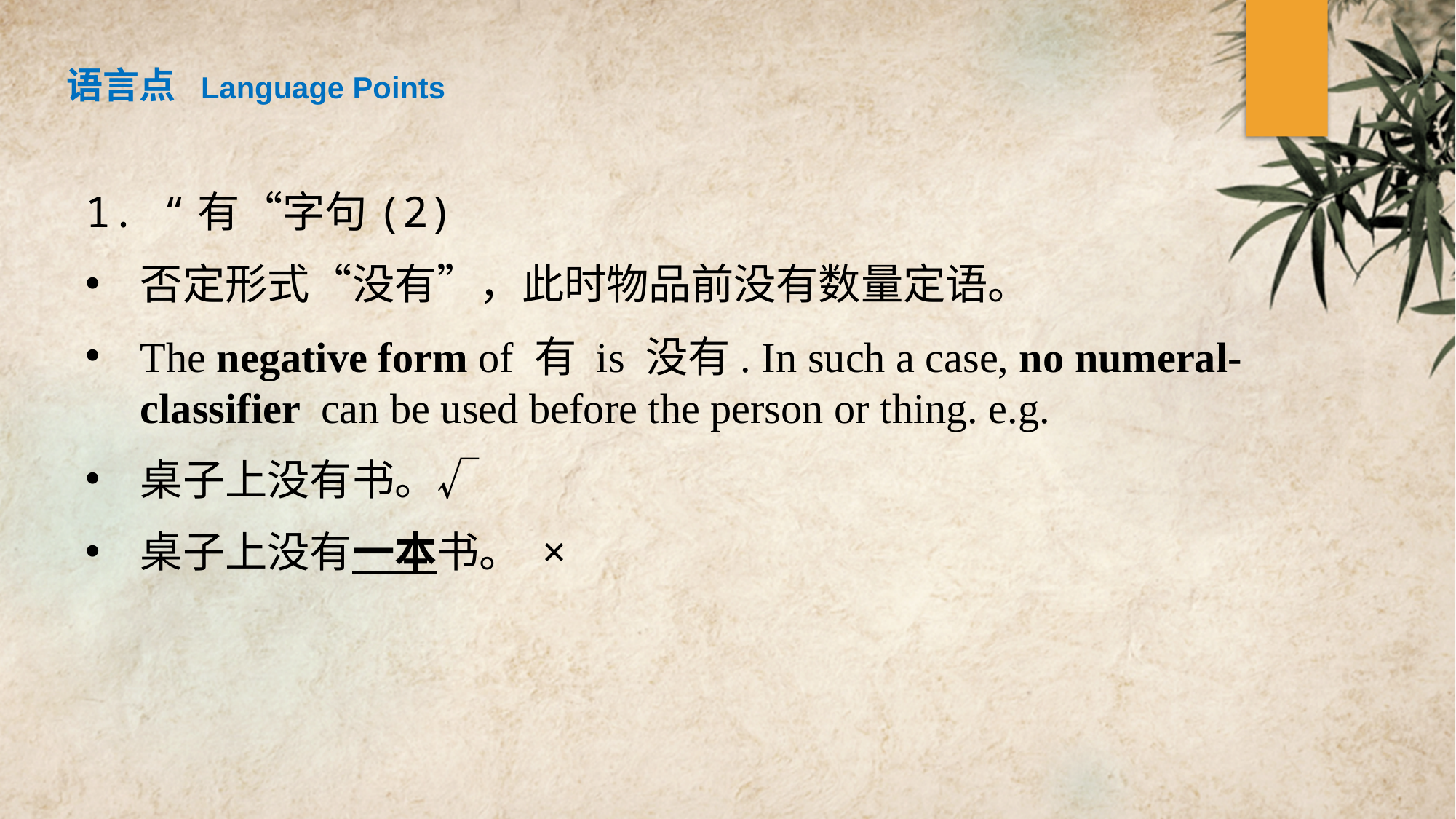

语言点  Language Points
1. “有“字句(2)
否定形式“没有”，此时物品前没有数量定语。
The negative form of 有 is 没有. In such a case, no numeral-classifier  can be used before the person or thing. e.g.
桌子上没有书。√
桌子上没有一本书。 ×